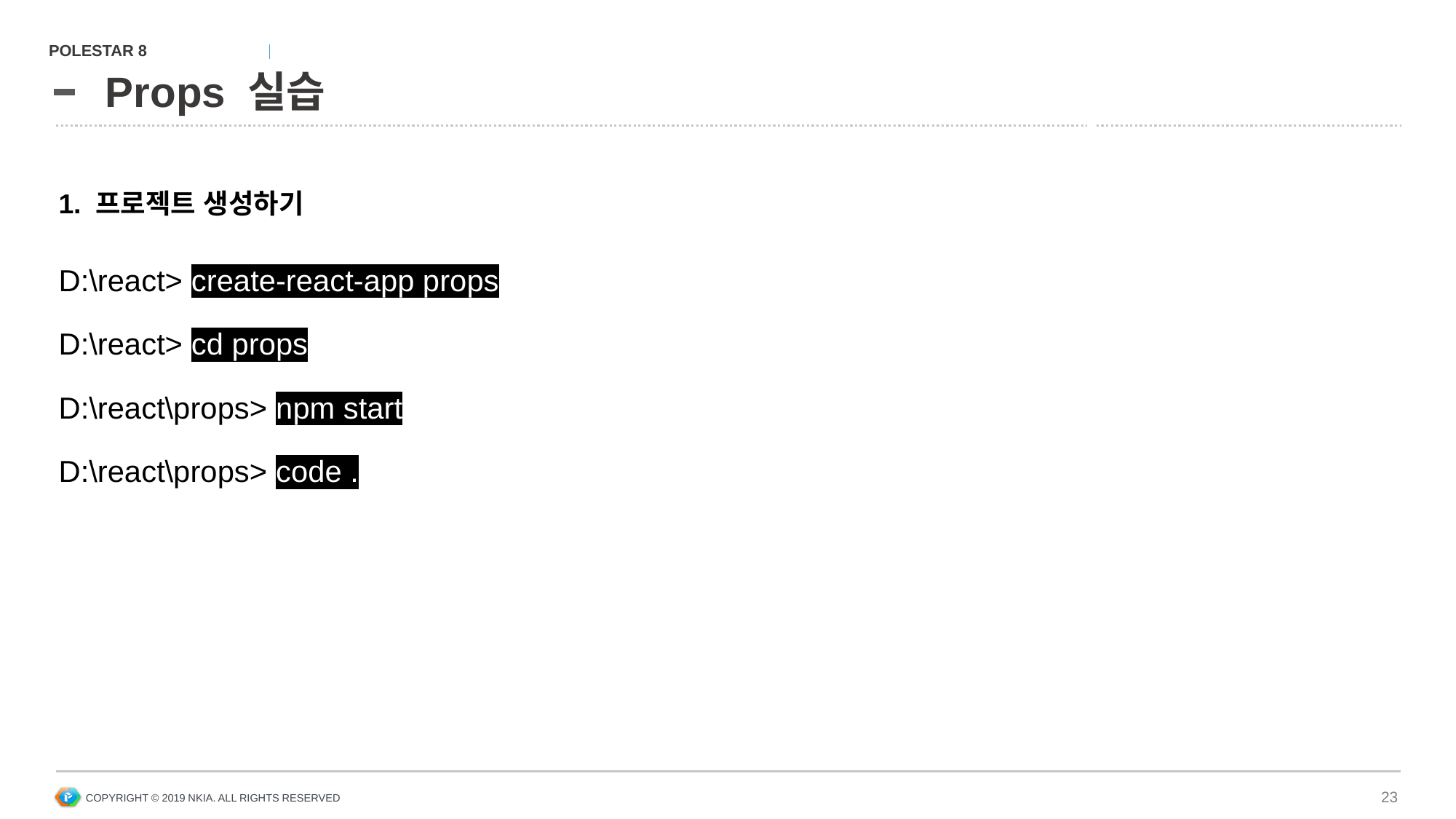

# Props 실습
1. 프로젝트 생성하기
D:\react> create-react-app props
D:\react> cd props
D:\react\props> npm start
D:\react\props> code .